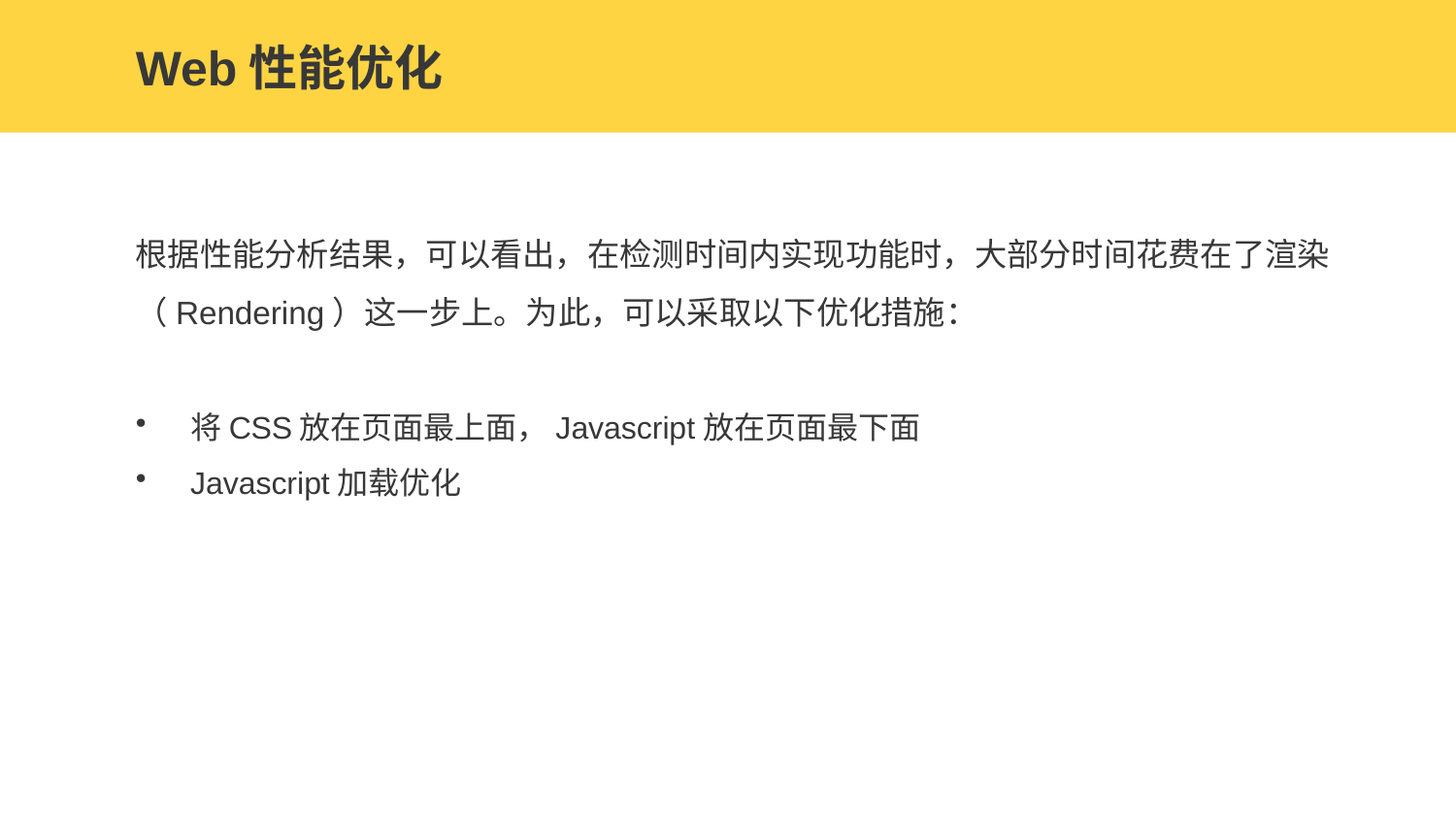

Web性能优化
根据性能分析结果，可以看出，在检测时间内实现功能时，大部分时间花费在了渲染（Rendering）这一步上。为此，可以采取以下优化措施：

将CSS放在页面最上面，Javascript放在页面最下面
Javascript加载优化